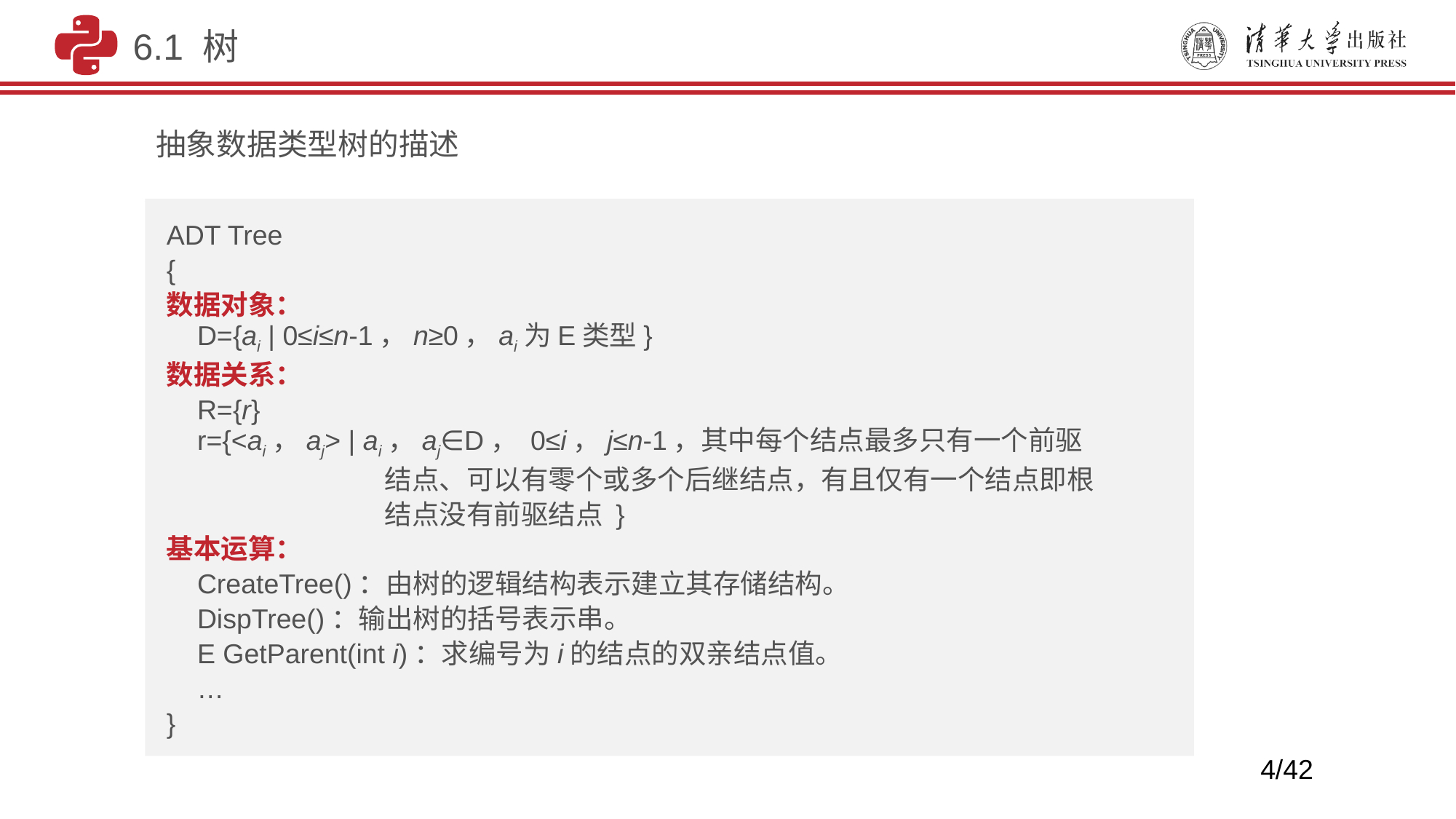

6.1 树
抽象数据类型树的描述
ADT Tree
{
数据对象：
    D={ai | 0≤i≤n-1，n≥0，ai为E类型}
数据关系：
    R={r}
    r={<ai，aj> | ai，aj∈D， 0≤i，j≤n-1，其中每个结点最多只有一个前驱
		结点、可以有零个或多个后继结点，有且仅有一个结点即根
		结点没有前驱结点 }
基本运算：
    CreateTree()：由树的逻辑结构表示建立其存储结构。
    DispTree()：输出树的括号表示串。
    E GetParent(int i)：求编号为i的结点的双亲结点值。
    …
}
4/42